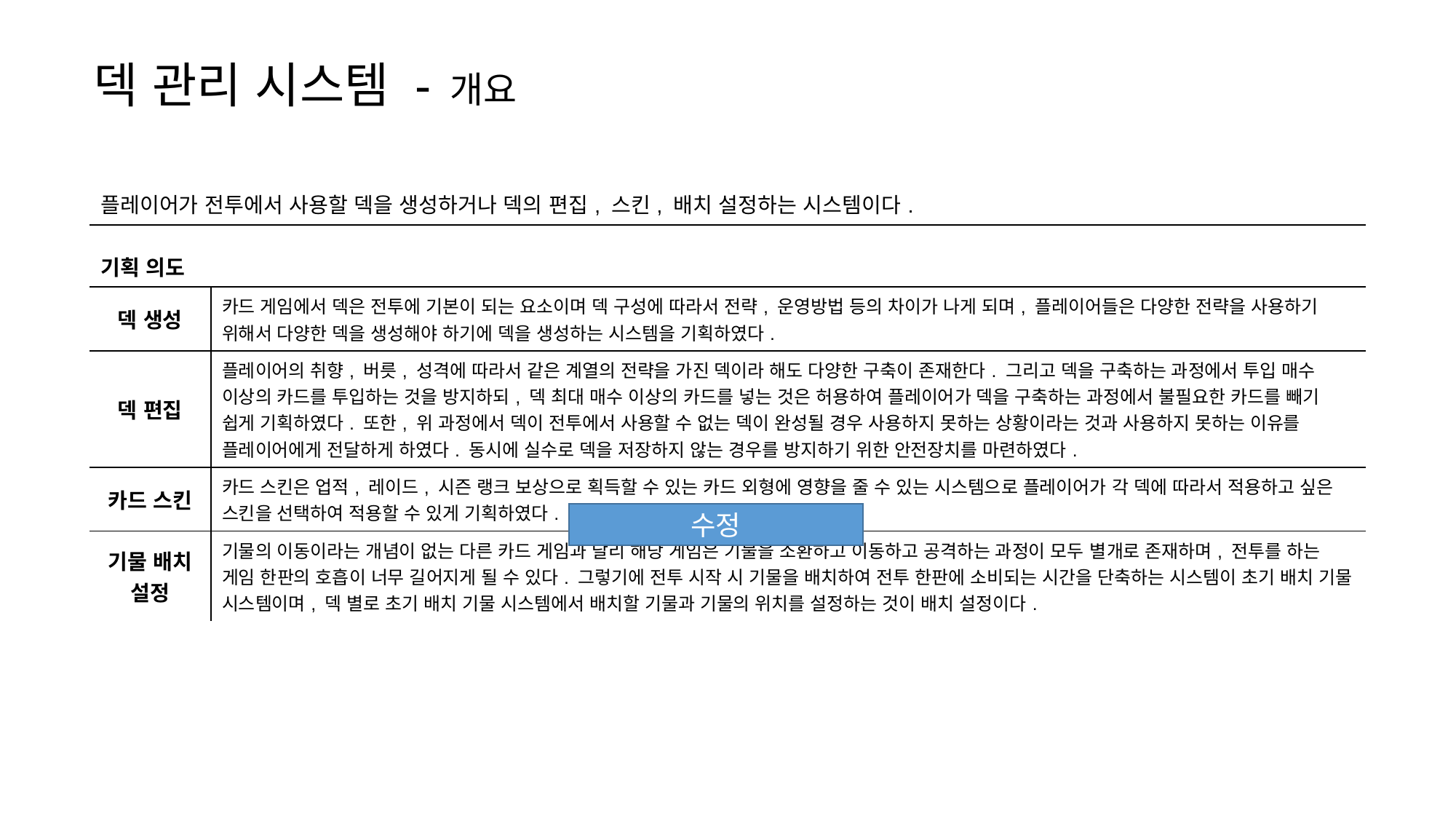

덱 관리 시스템 - 개요
| 플레이어가 전투에서 사용할 덱을 생성하거나 덱의 편집, 스킨, 배치 설정하는 시스템이다. |  |
| --- | --- |
| 기획 의도 |  |
| 덱 생성 | 카드 게임에서 덱은 전투에 기본이 되는 요소이며 덱 구성에 따라서 전략, 운영방법 등의 차이가 나게 되며, 플레이어들은 다양한 전략을 사용하기 위해서 다양한 덱을 생성해야 하기에 덱을 생성하는 시스템을 기획하였다. |
| 덱 편집 | 플레이어의 취향, 버릇, 성격에 따라서 같은 계열의 전략을 가진 덱이라 해도 다양한 구축이 존재한다. 그리고 덱을 구축하는 과정에서 투입 매수 이상의 카드를 투입하는 것을 방지하되, 덱 최대 매수 이상의 카드를 넣는 것은 허용하여 플레이어가 덱을 구축하는 과정에서 불필요한 카드를 빼기 쉽게 기획하였다. 또한, 위 과정에서 덱이 전투에서 사용할 수 없는 덱이 완성될 경우 사용하지 못하는 상황이라는 것과 사용하지 못하는 이유를 플레이어에게 전달하게 하였다. 동시에 실수로 덱을 저장하지 않는 경우를 방지하기 위한 안전장치를 마련하였다. |
| 카드 스킨 | 카드 스킨은 업적, 레이드, 시즌 랭크 보상으로 획득할 수 있는 카드 외형에 영향을 줄 수 있는 시스템으로 플레이어가 각 덱에 따라서 적용하고 싶은 스킨을 선택하여 적용할 수 있게 기획하였다. |
| 기물 배치 설정 | 기물의 이동이라는 개념이 없는 다른 카드 게임과 달리 해당 게임은 기물을 소환하고 이동하고 공격하는 과정이 모두 별개로 존재하며, 전투를 하는 게임 한판의 호흡이 너무 길어지게 될 수 있다. 그렇기에 전투 시작 시 기물을 배치하여 전투 한판에 소비되는 시간을 단축하는 시스템이 초기 배치 기물 시스템이며, 덱 별로 초기 배치 기물 시스템에서 배치할 기물과 기물의 위치를 설정하는 것이 배치 설정이다. |
수정